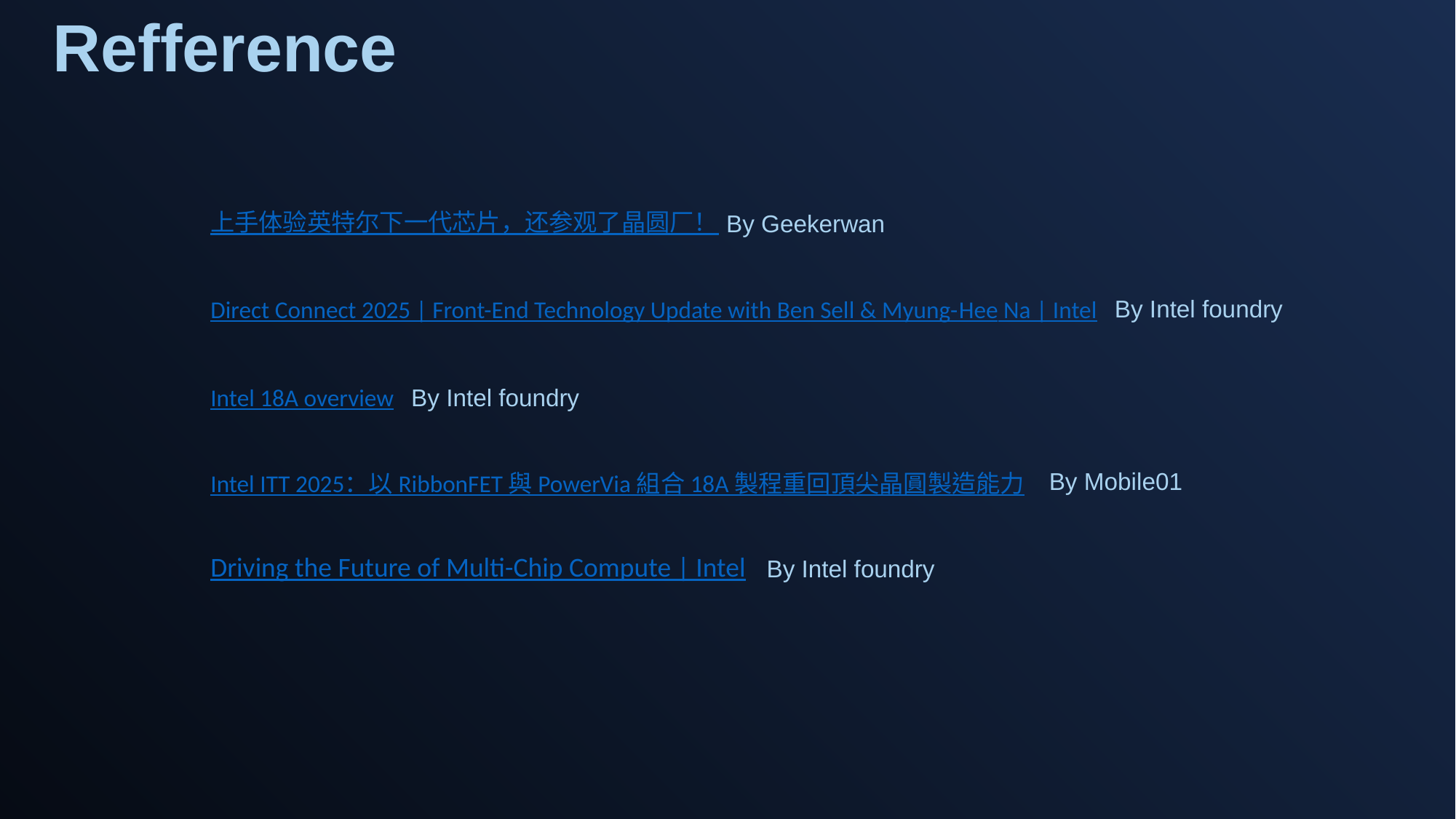

Refference
上手体验英特尔下一代芯片，还参观了晶圆厂！
By Geekerwan
By Intel foundry
Direct Connect 2025 | Front-End Technology Update with Ben Sell & Myung-Hee Na | Intel
Intel 18A overview
By Intel foundry
By Mobile01
Intel ITT 2025：以 RibbonFET 與 PowerVia 組合 18A 製程重回頂尖晶圓製造能力
Driving the Future of Multi-Chip Compute | Intel
By Intel foundry